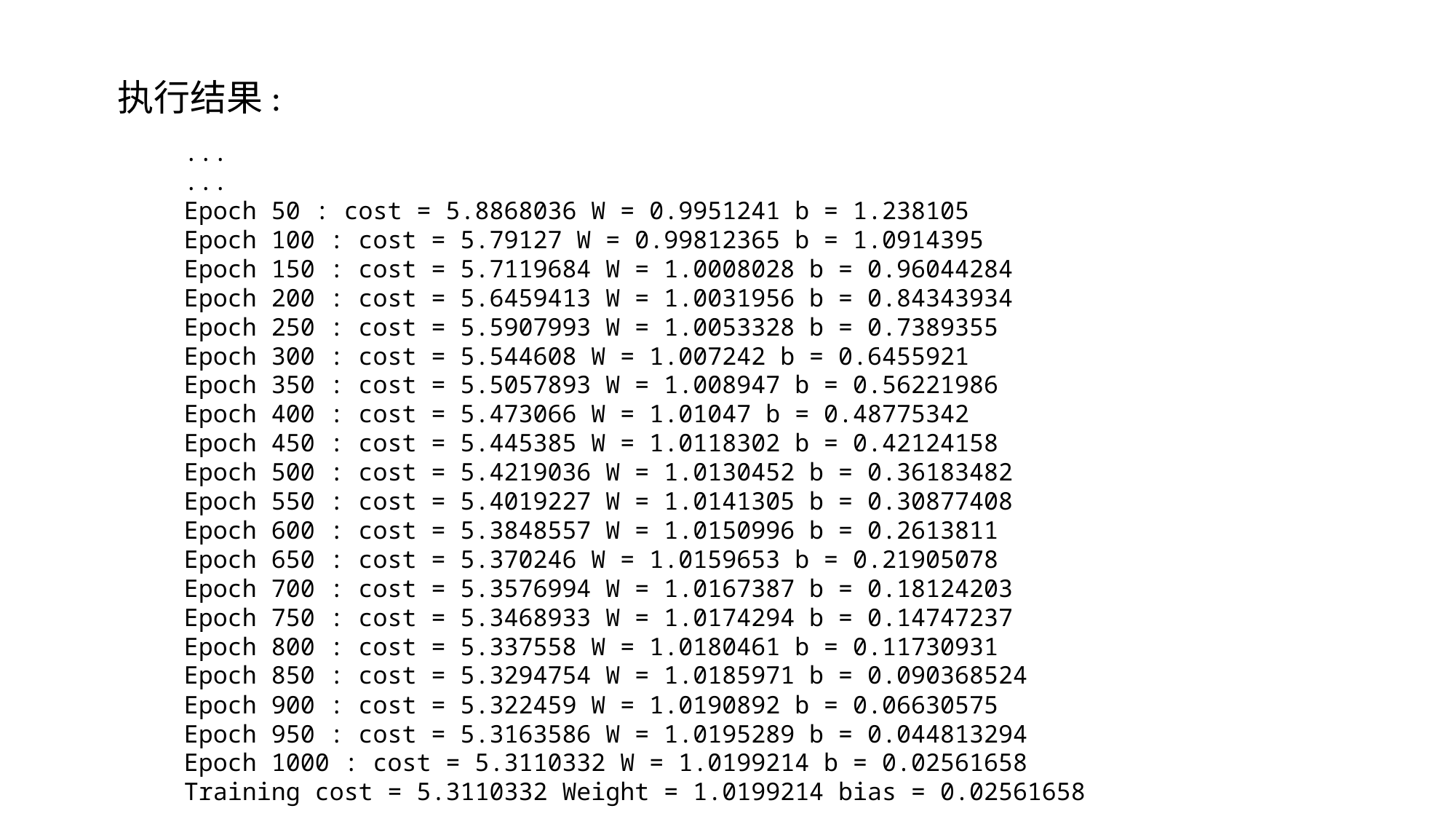

执行结果:
...
...
Epoch 50 : cost = 5.8868036 W = 0.9951241 b = 1.238105
Epoch 100 : cost = 5.79127 W = 0.99812365 b = 1.0914395
Epoch 150 : cost = 5.7119684 W = 1.0008028 b = 0.96044284
Epoch 200 : cost = 5.6459413 W = 1.0031956 b = 0.84343934
Epoch 250 : cost = 5.5907993 W = 1.0053328 b = 0.7389355
Epoch 300 : cost = 5.544608 W = 1.007242 b = 0.6455921
Epoch 350 : cost = 5.5057893 W = 1.008947 b = 0.56221986
Epoch 400 : cost = 5.473066 W = 1.01047 b = 0.48775342
Epoch 450 : cost = 5.445385 W = 1.0118302 b = 0.42124158
Epoch 500 : cost = 5.4219036 W = 1.0130452 b = 0.36183482
Epoch 550 : cost = 5.4019227 W = 1.0141305 b = 0.30877408
Epoch 600 : cost = 5.3848557 W = 1.0150996 b = 0.2613811
Epoch 650 : cost = 5.370246 W = 1.0159653 b = 0.21905078
Epoch 700 : cost = 5.3576994 W = 1.0167387 b = 0.18124203
Epoch 750 : cost = 5.3468933 W = 1.0174294 b = 0.14747237
Epoch 800 : cost = 5.337558 W = 1.0180461 b = 0.11730931
Epoch 850 : cost = 5.3294754 W = 1.0185971 b = 0.090368524
Epoch 900 : cost = 5.322459 W = 1.0190892 b = 0.06630575
Epoch 950 : cost = 5.3163586 W = 1.0195289 b = 0.044813294
Epoch 1000 : cost = 5.3110332 W = 1.0199214 b = 0.02561658
Training cost = 5.3110332 Weight = 1.0199214 bias = 0.02561658